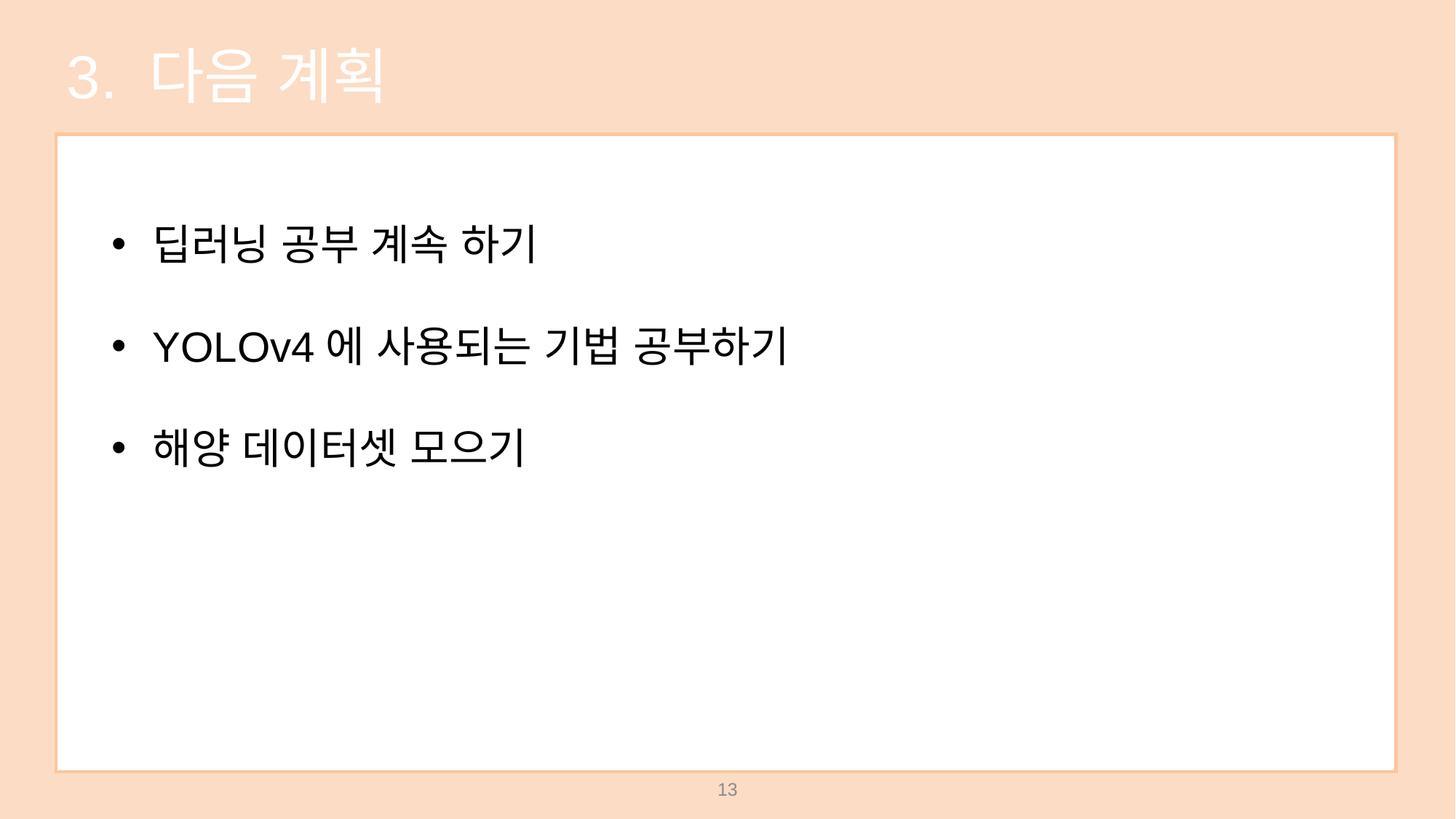

3. 다음 계획

딥러닝 공부 계속 하기
YOLOv4에 사용되는 기법 공부하기
해양 데이터셋 모으기

13